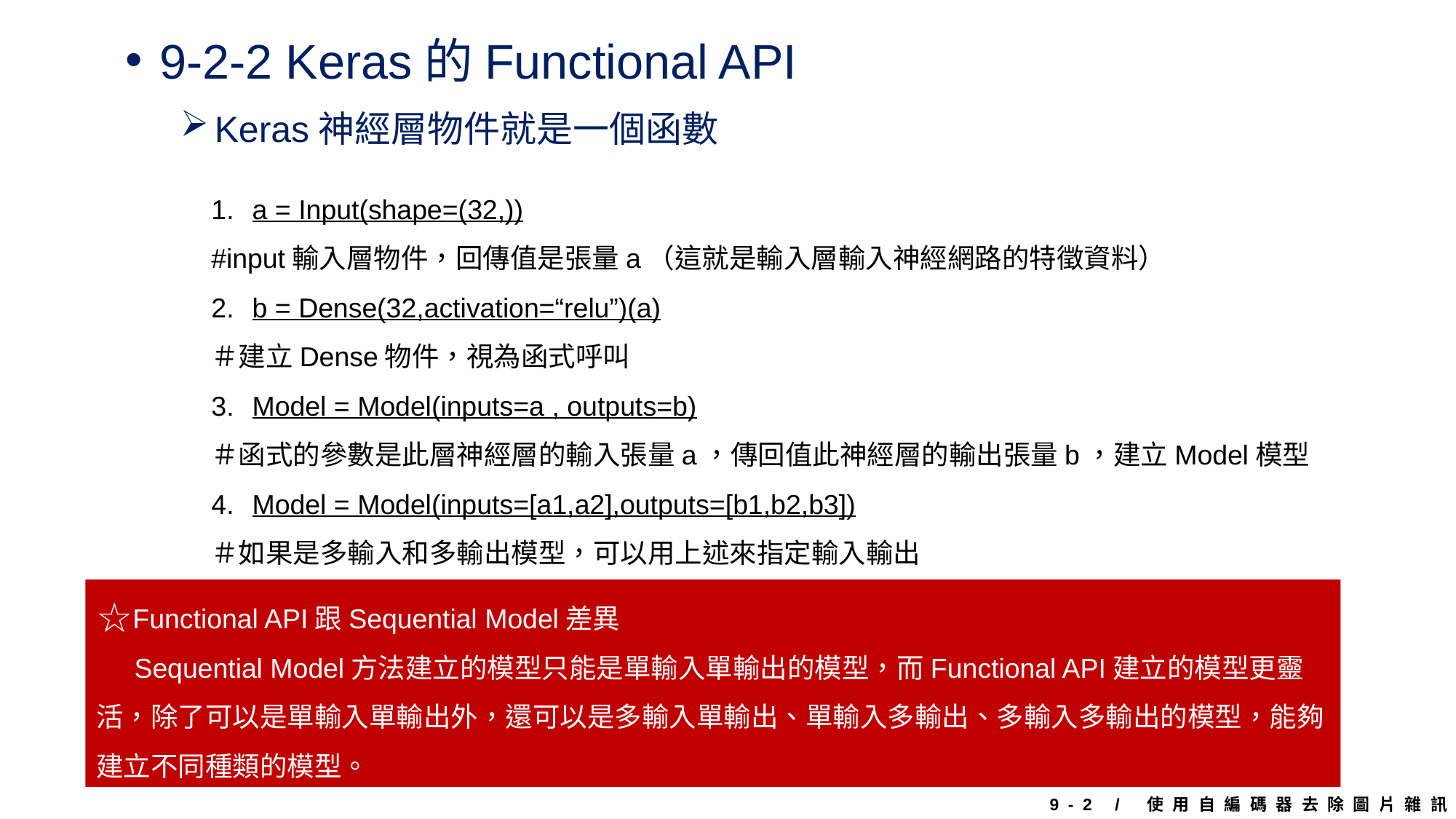

9-2-2 Keras的Functional API
Keras神經層物件就是一個函數
a = Input(shape=(32,))
#input輸入層物件，回傳值是張量a（這就是輸入層輸入神經網路的特徵資料）
b = Dense(32,activation=“relu”)(a)
＃建立Dense物件，視為函式呼叫
Model = Model(inputs=a , outputs=b)
＃函式的參數是此層神經層的輸入張量a，傳回值此神經層的輸出張量b，建立Model模型
Model = Model(inputs=[a1,a2],outputs=[b1,b2,b3])
＃如果是多輸入和多輸出模型，可以用上述來指定輸入輸出
Functional API跟Sequential Model差異
     Sequential Model方法建立的模型只能是單輸入單輸出的模型，而Functional API建立的模型更靈活，除了可以是單輸入單輸出外，還可以是多輸入單輸出、單輸入多輸出、多輸入多輸出的模型，能夠建立不同種類的模型。
9-2 / 使用自編碼器去除圖片雜訊